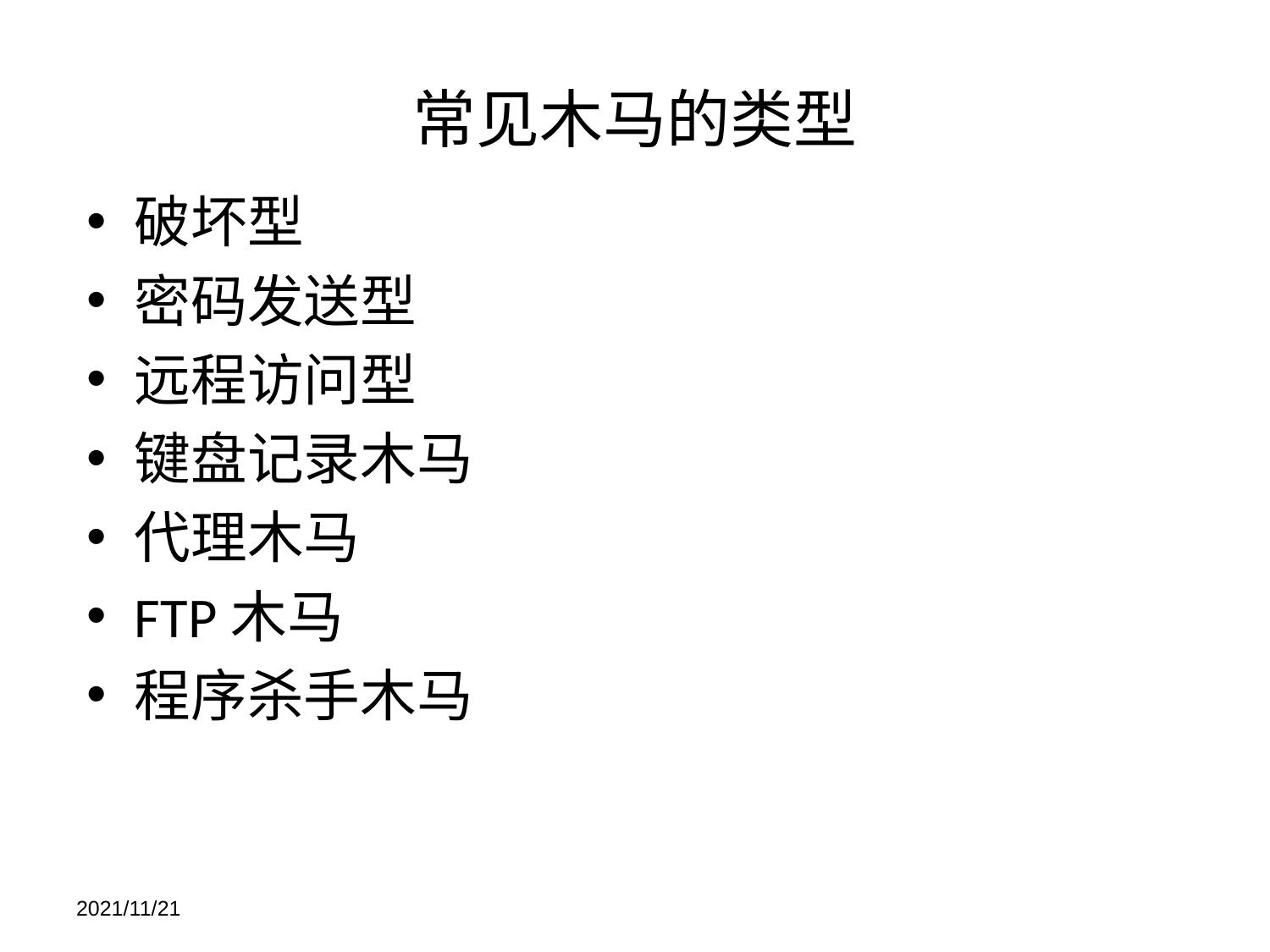

常见木马的类型
破坏型
密码发送型
远程访问型
键盘记录木马
代理木马
FTP木马
程序杀手木马
2021/11/21